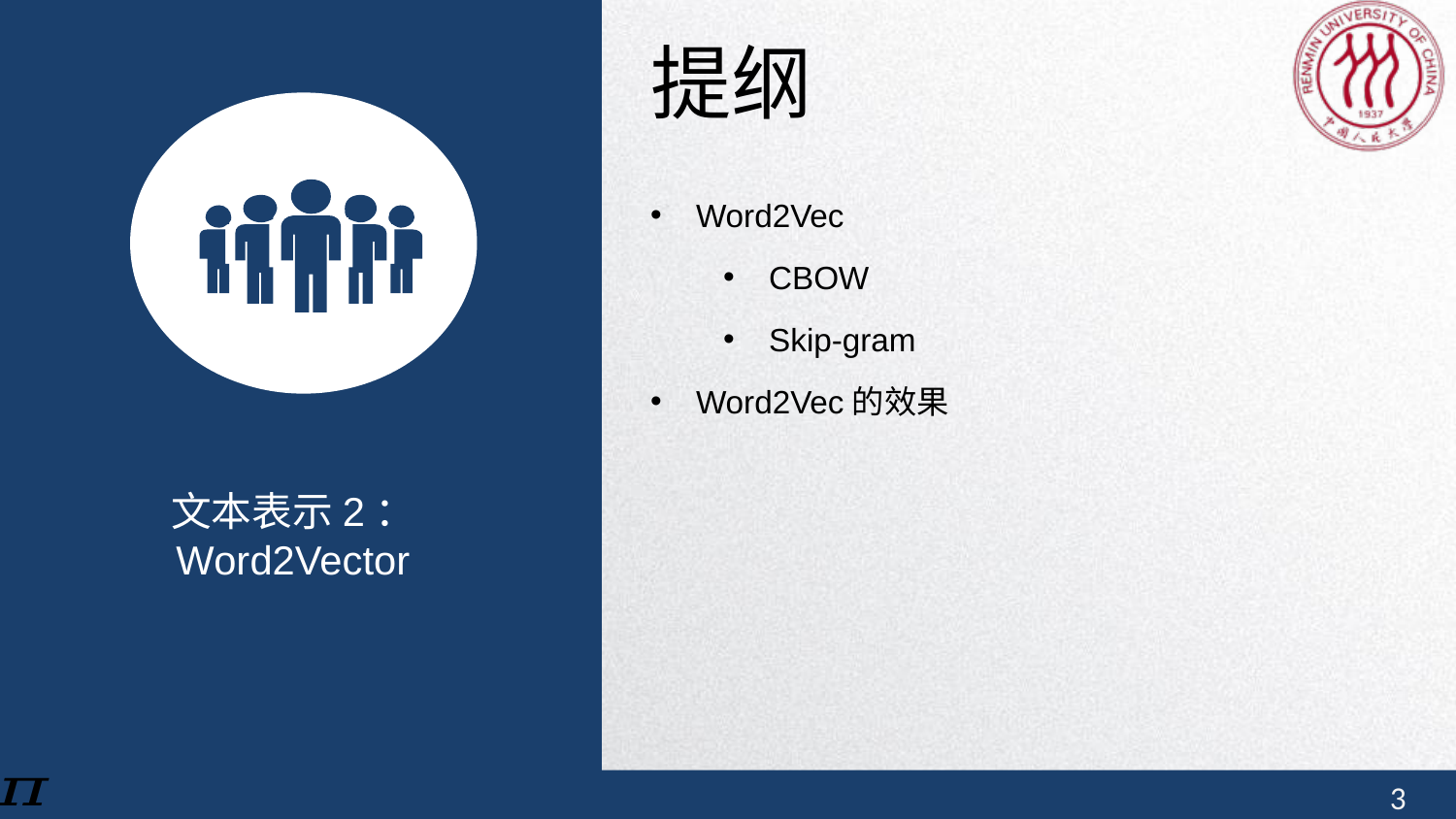

提纲

Word2Vec
CBOW
Skip-gram
Word2Vec的效果
文本表示2： Word2Vector